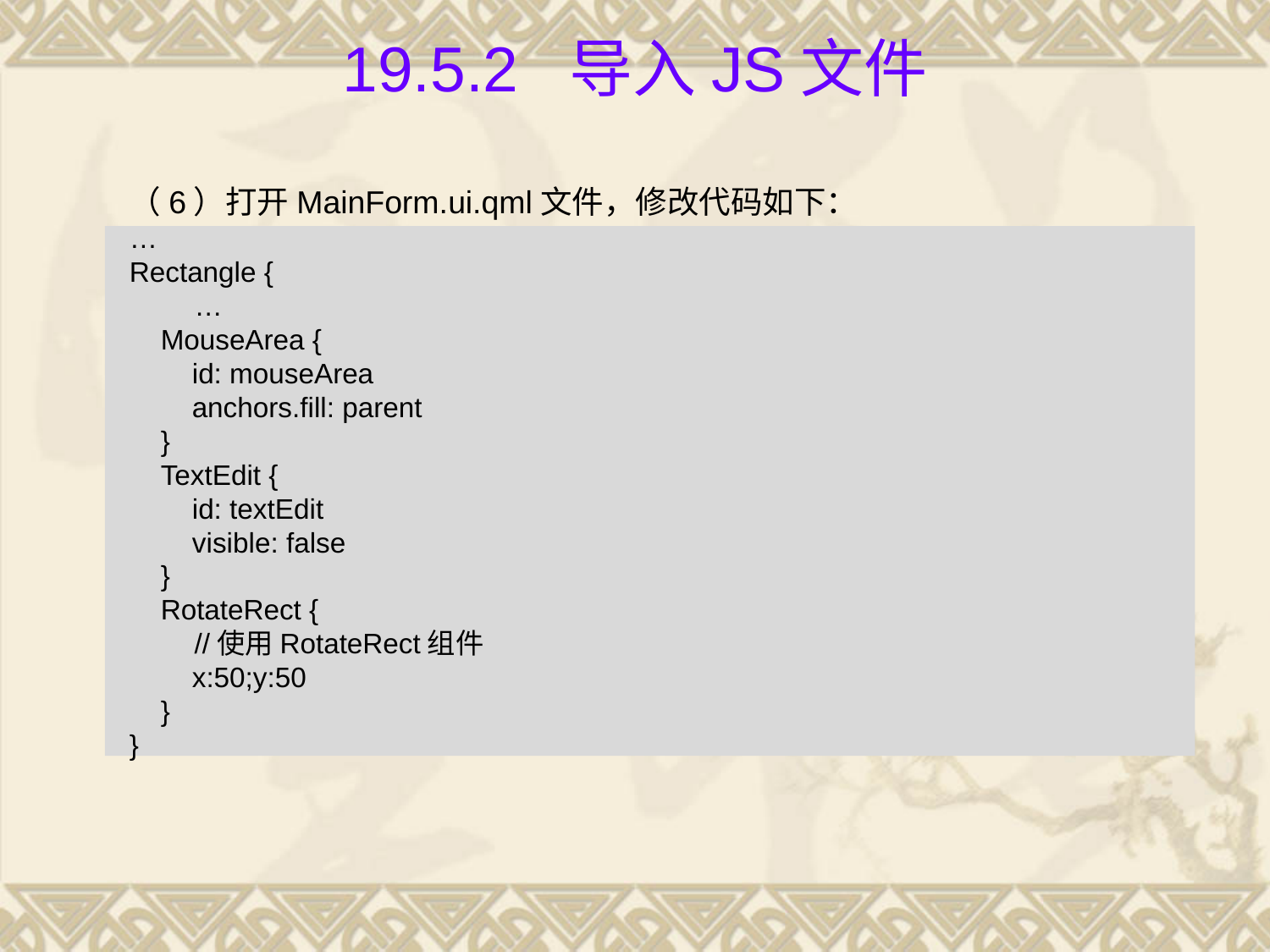

# 19.5.2  导入JS文件
（6）打开MainForm.ui.qml文件，修改代码如下：
…
Rectangle {
	…
    MouseArea {
        id: mouseArea
        anchors.fill: parent
    }
    TextEdit {
        id: textEdit
        visible: false
    }
    RotateRect {									//使用RotateRect组件
        x:50;y:50
    }
}